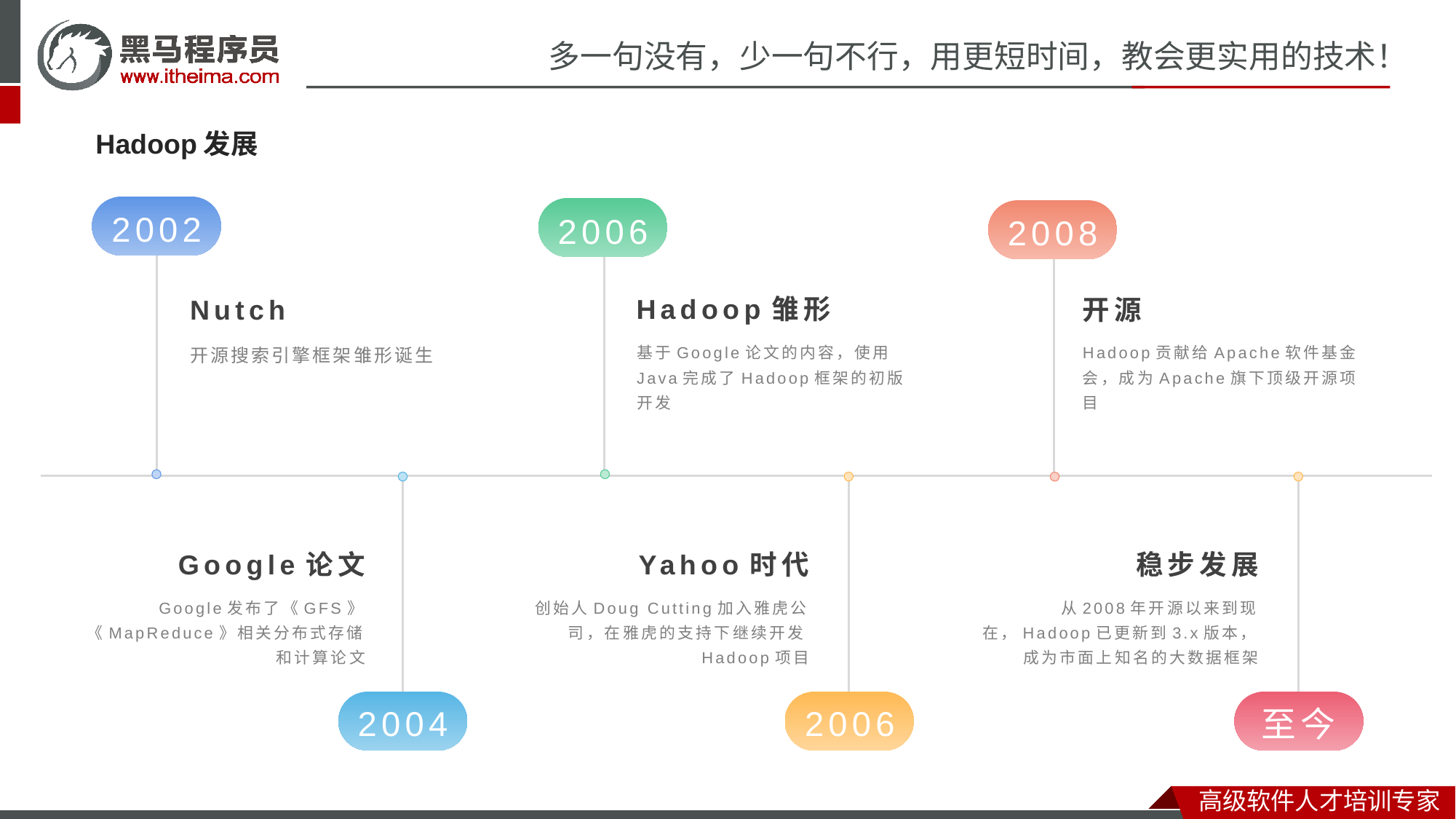

Hadoop发展

2002
2006
2008
Hadoop雏形
Nutch
开源
开源搜索引擎框架雏形诞生
基于Google论文的内容，使用Java完成了Hadoop框架的初版开发
Hadoop贡献给Apache软件基金会，成为Apache旗下顶级开源项目

Google论文
Yahoo时代
稳步发展
Google发布了《GFS》《MapReduce》相关分布式存储和计算论文
创始人Doug Cutting加入雅虎公司，在雅虎的支持下继续开发Hadoop项目
从2008年开源以来到现在，Hadoop已更新到3.x版本，成为市面上知名的大数据框架

2004
2006
至今